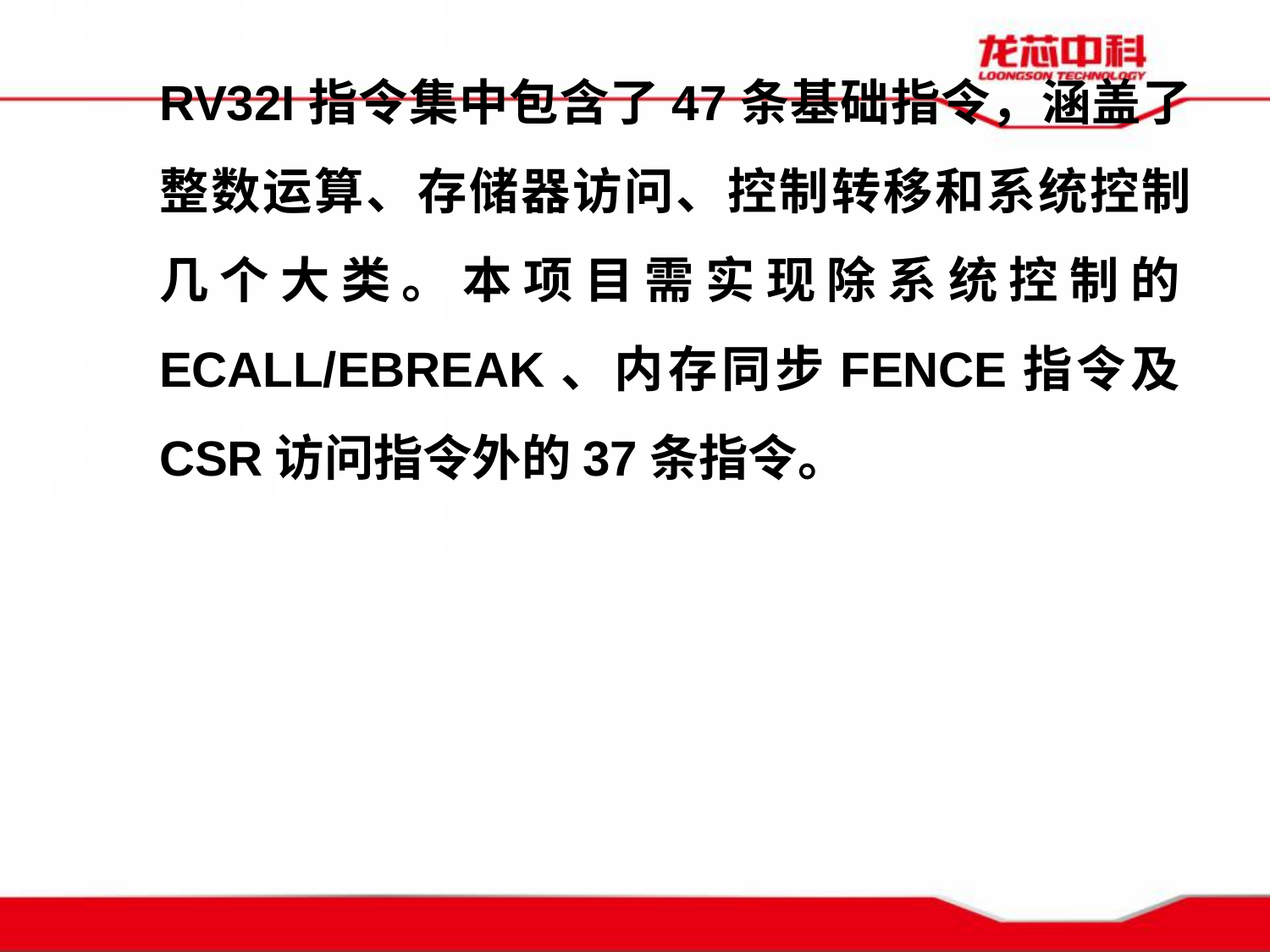

RV32I指令集中包含了47条基础指令，涵盖了整数运算、存储器访问、控制转移和系统控制几个大类。本项目需实现除系统控制的ECALL/EBREAK、内存同步FENCE指令及CSR访问指令外的37条指令。